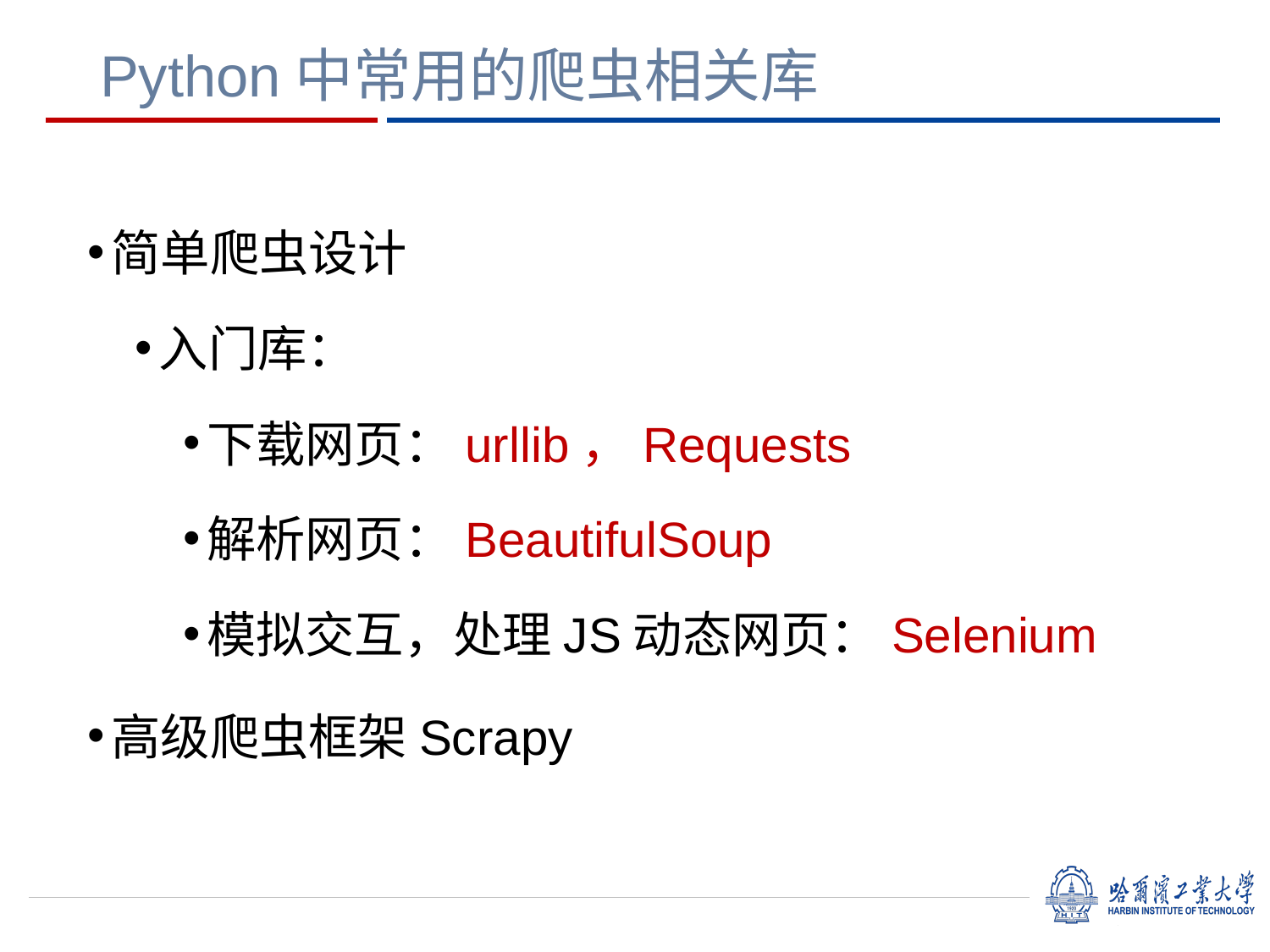

# Python中常用的爬虫相关库
简单爬虫设计
入门库：
下载网页：urllib，Requests
解析网页：BeautifulSoup
模拟交互，处理JS动态网页：Selenium
高级爬虫框架Scrapy